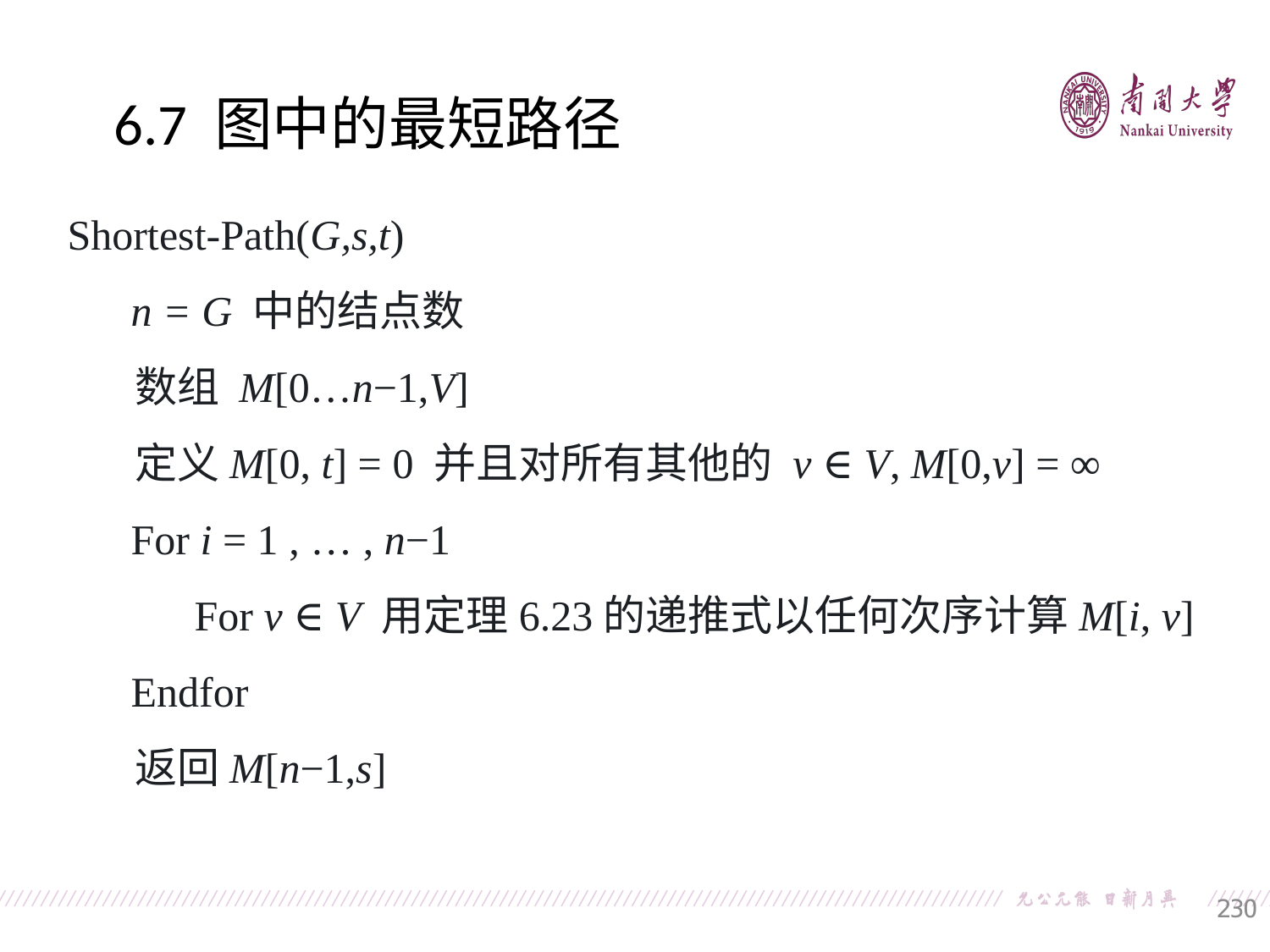

6.7 图中的最短路径
Shortest-Path(G,s,t)
      n = G 中的结点数
      数组 M[0…n−1,V]
      定义M[0, t] = 0 并且对所有其他的 v ∈ V, M[0,v] = ∞
      For i = 1 , … , n−1
            For v ∈ V 用定理6.23的递推式以任何次序计算M[i, v]
      Endfor
      返回M[n−1,s]
230